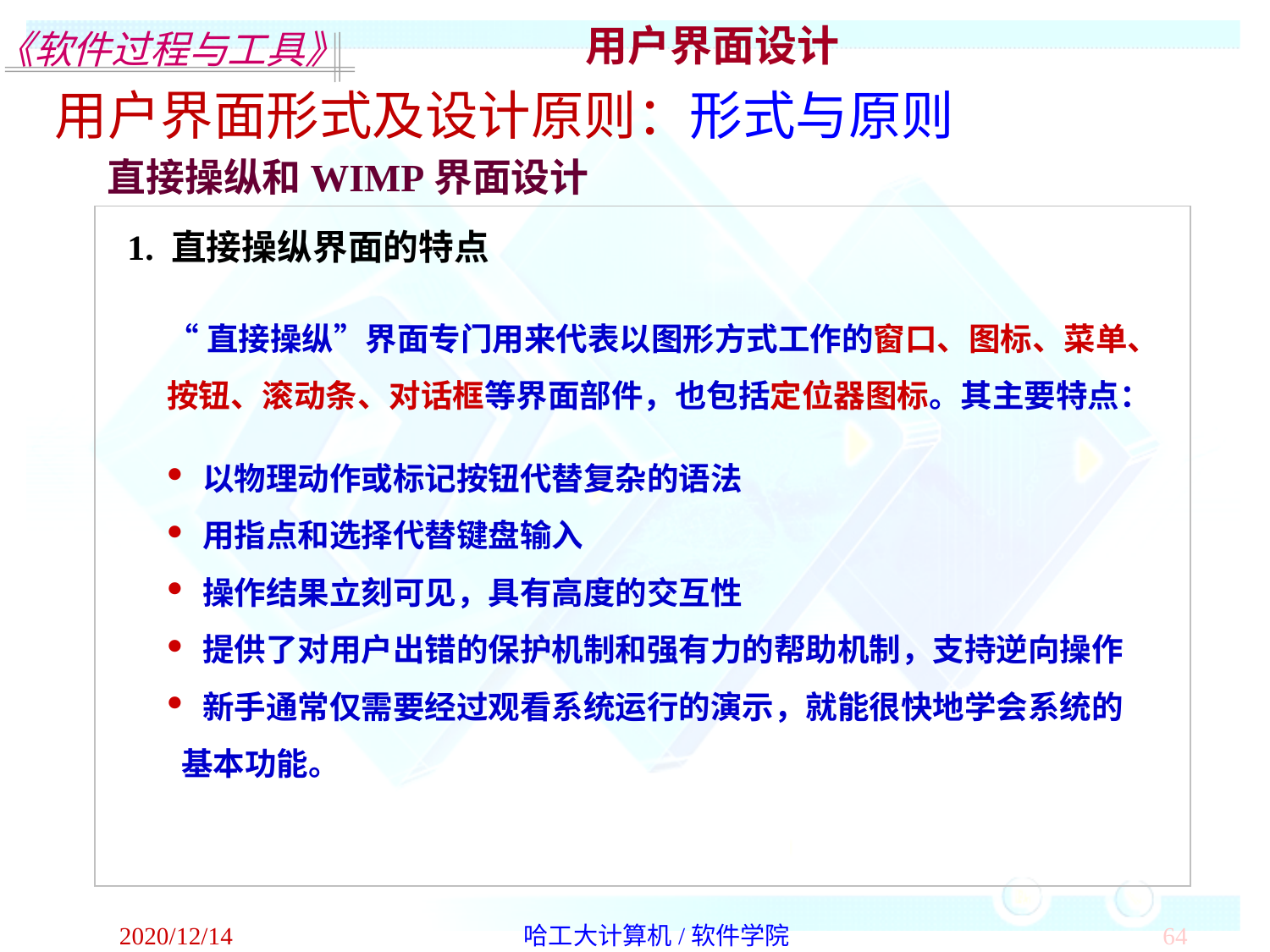

用户界面设计
用户界面形式及设计原则：形式与原则
直接操纵和WIMP界面设计

1. 直接操纵界面的特点
“直接操纵”界面专门用来代表以图形方式工作的窗口、图标、菜单、按钮、滚动条、对话框等界面部件，也包括定位器图标。其主要特点：

 以物理动作或标记按钮代替复杂的语法
 用指点和选择代替键盘输入
 操作结果立刻可见，具有高度的交互性
 提供了对用户出错的保护机制和强有力的帮助机制，支持逆向操作
 新手通常仅需要经过观看系统运行的演示，就能很快地学会系统的
  基本功能。